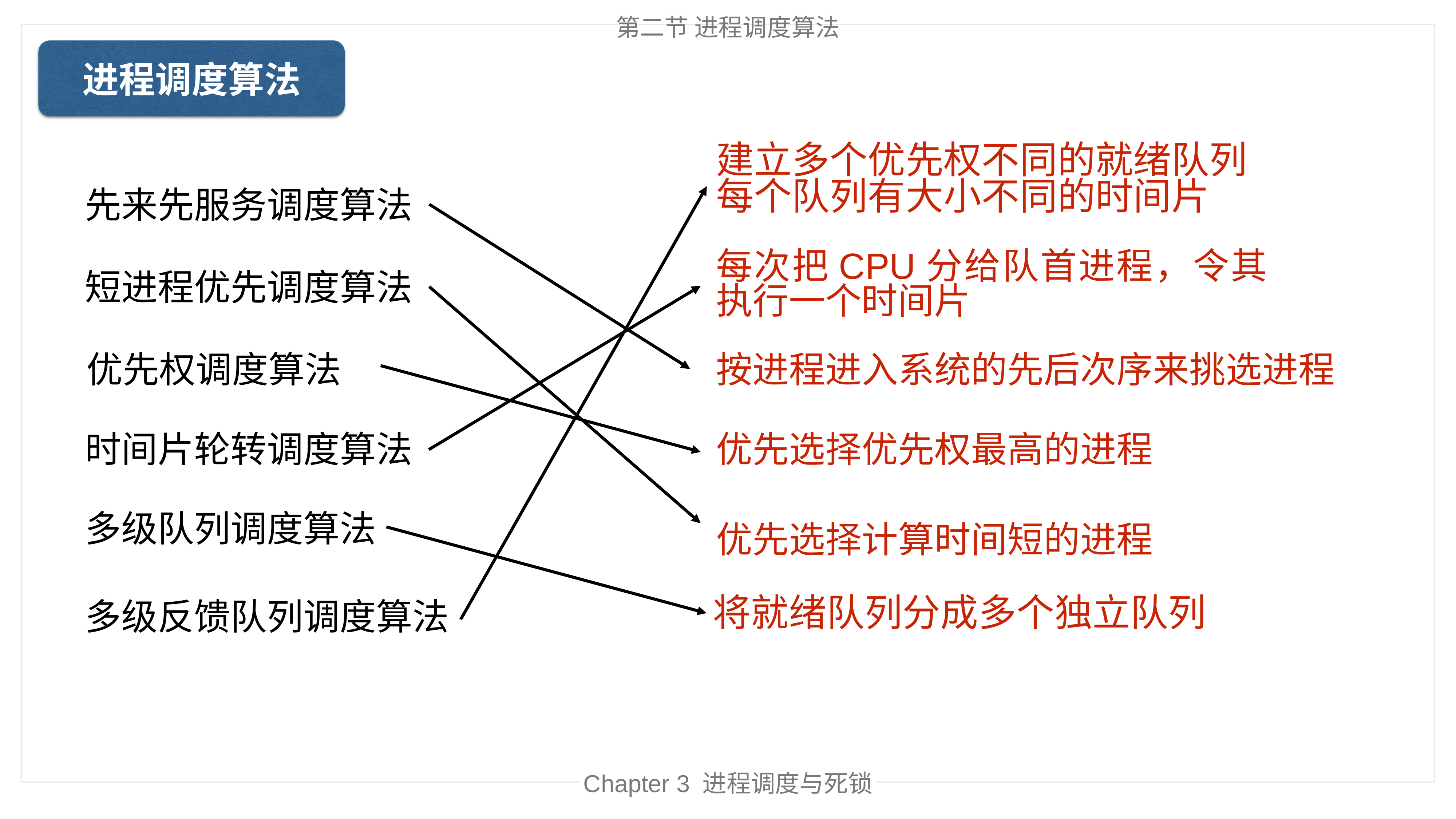

第二节 进程调度算法
进程调度算法
建立多个优先权不同的就绪队列
每个队列有大小不同的时间片
先来先服务调度算法

每次把CPU分给队首进程，令其执行一个时间片
短进程优先调度算法

优先权调度算法
按进程进入系统的先后次序来挑选进程

时间片轮转调度算法
优先选择优先权最高的进程
多级队列调度算法
优先选择计算时间短的进程

将就绪队列分成多个独立队列
多级反馈队列调度算法
Chapter 3 进程调度与死锁